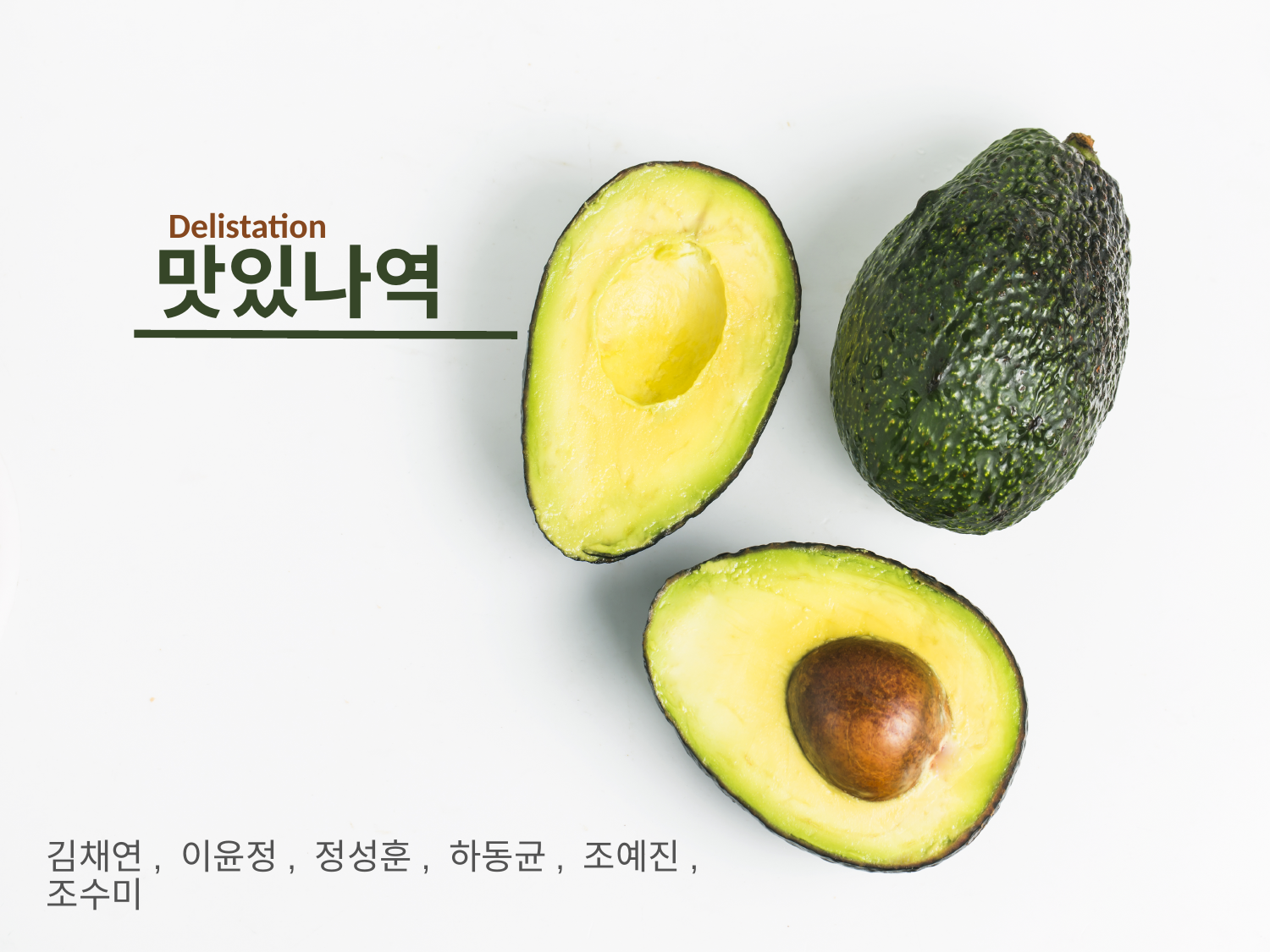

Delistation
맛있나역
김채연, 이윤정, 정성훈, 하동균, 조예진, 조수미